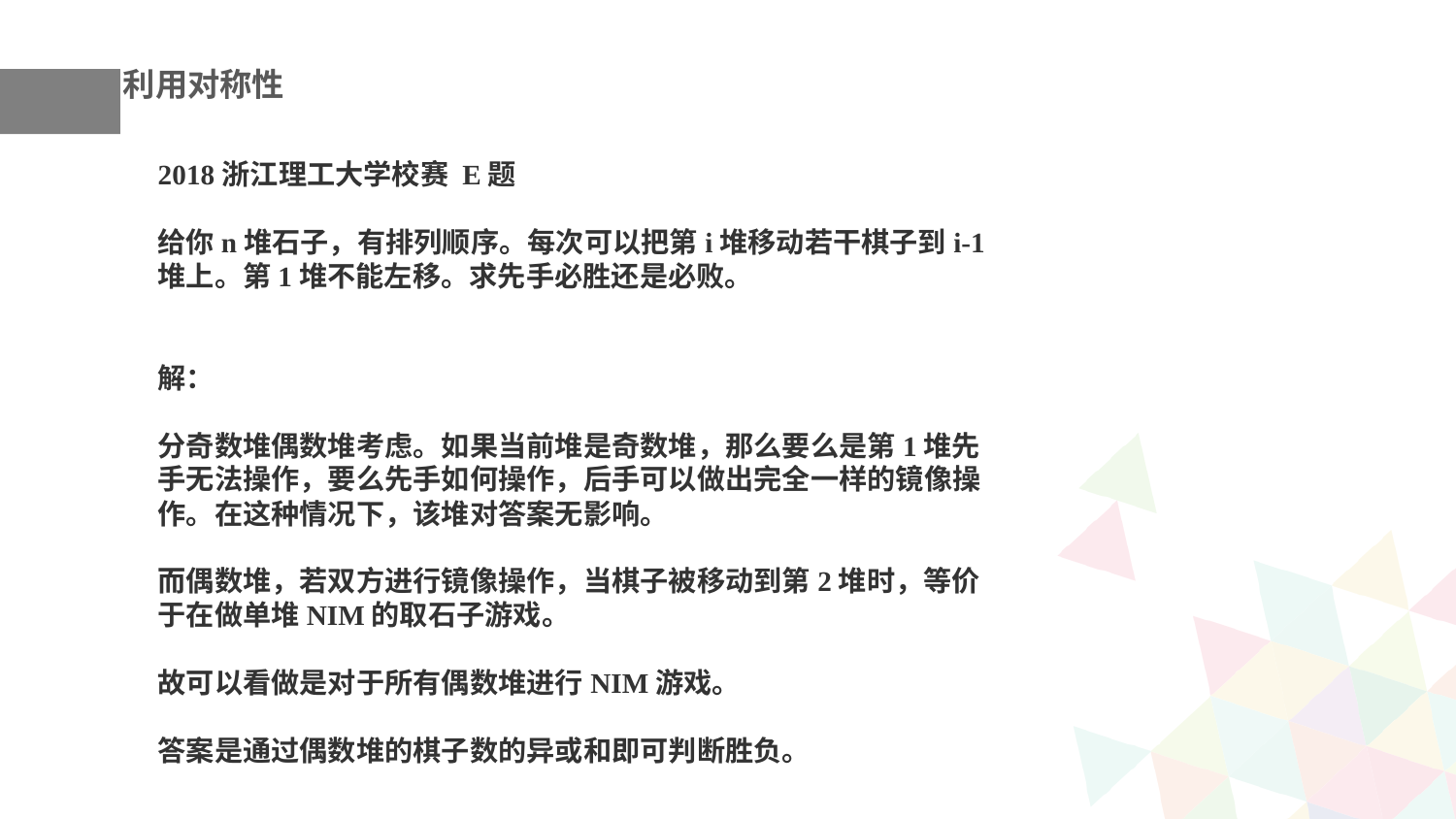

利用对称性

2018浙江理工大学校赛 E题

给你n堆石子，有排列顺序。每次可以把第i堆移动若干棋子到i-1堆上。第1堆不能左移。求先手必胜还是必败。

解：

分奇数堆偶数堆考虑。如果当前堆是奇数堆，那么要么是第1堆先手无法操作，要么先手如何操作，后手可以做出完全一样的镜像操作。在这种情况下，该堆对答案无影响。

而偶数堆，若双方进行镜像操作，当棋子被移动到第2堆时，等价于在做单堆NIM的取石子游戏。

故可以看做是对于所有偶数堆进行NIM游戏。

答案是通过偶数堆的棋子数的异或和即可判断胜负。